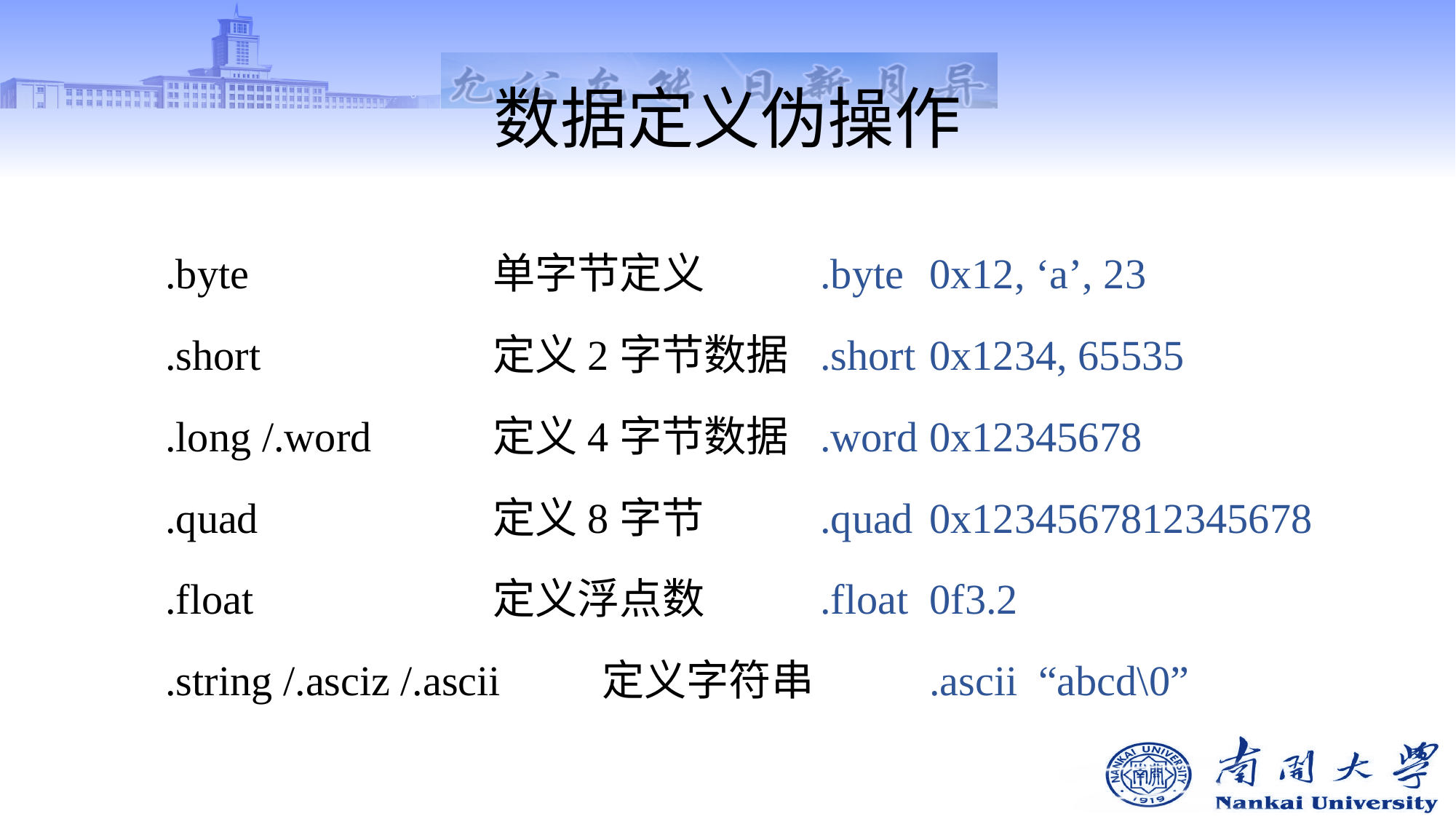

# 数据定义伪操作
.byte			单字节定义		.byte	0x12, ‘a’, 23
.short			定义2字节数据	.short	0x1234, 65535
.long /.word		定义4字节数据	.word	0x12345678
.quad			定义8字节		.quad	0x1234567812345678
.float			定义浮点数		.float	0f3.2
.string /.asciz /.ascii   	定义字符串		.ascii	“abcd\0”